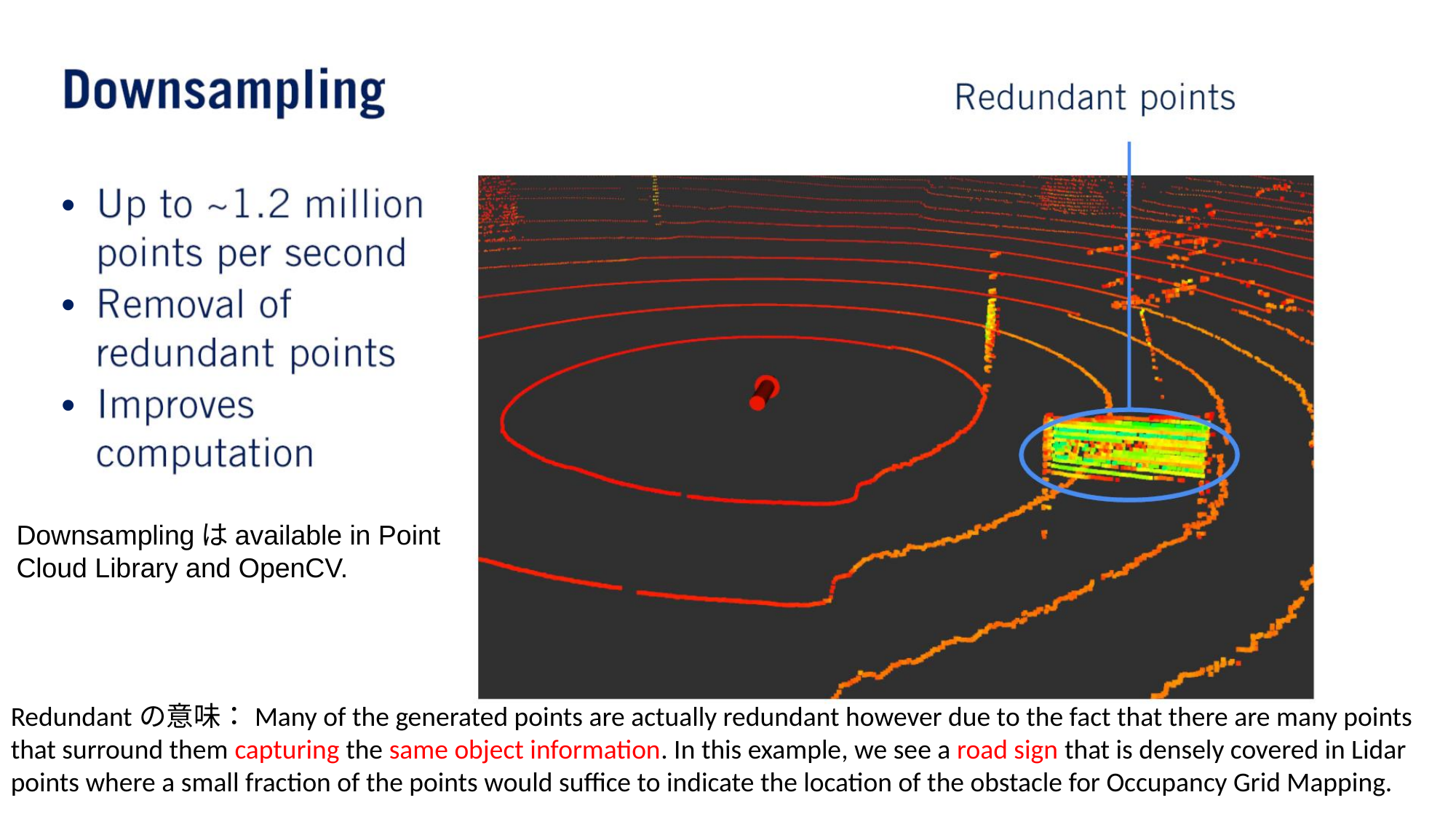

•
•
•
Downsamplingはavailable in Point Cloud Library and OpenCV.
Redundantの意味：Many of the generated points are actually redundant however due to the fact that there are many points that surround them capturing the same object information. In this example, we see a road sign that is densely covered in Lidar points where a small fraction of the points would suffice to indicate the location of the obstacle for Occupancy Grid Mapping.